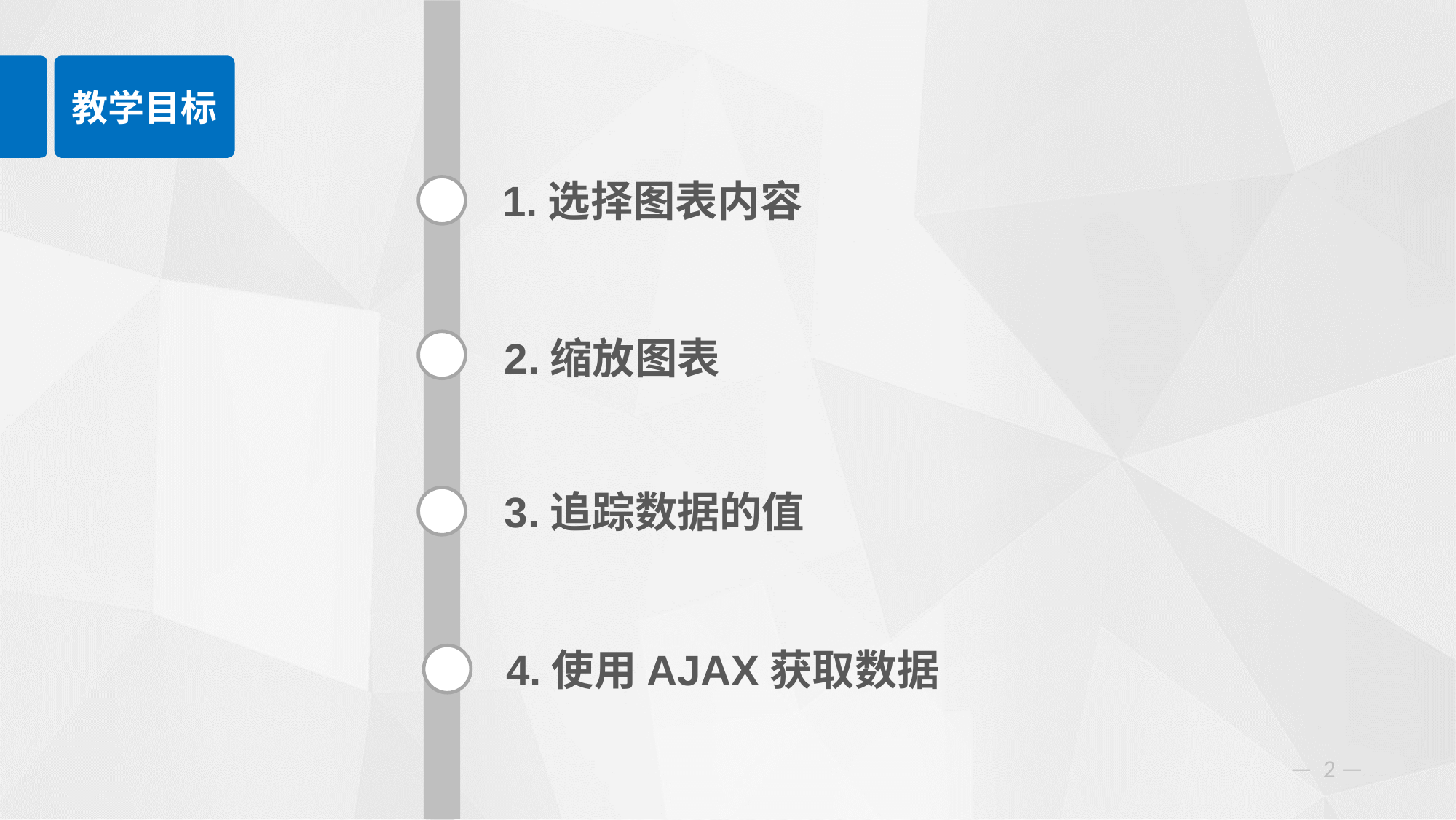

教学目标

1.选择图表内容

2.缩放图表

3.追踪数据的值

4.使用AJAX获取数据

—  2 —